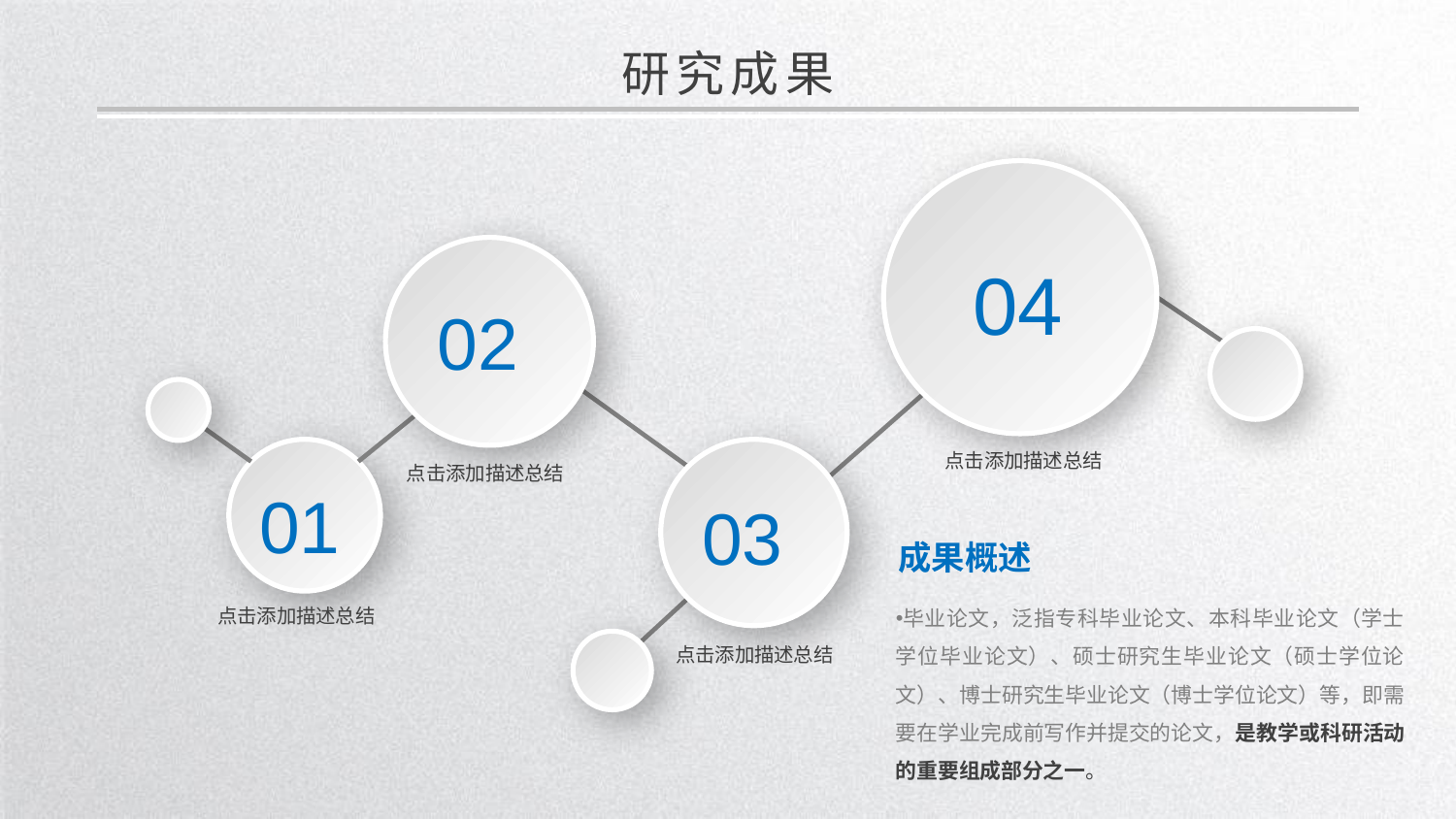

研究成果

04

02

点击添加描述总结

03

01
点击添加描述总结
成果概述
毕业论文，泛指专科毕业论文、本科毕业论文（学士学位毕业论文）、硕士研究生毕业论文（硕士学位论文）、博士研究生毕业论文（博士学位论文）等，即需要在学业完成前写作并提交的论文，是教学或科研活动的重要组成部分之一。
点击添加描述总结

点击添加描述总结